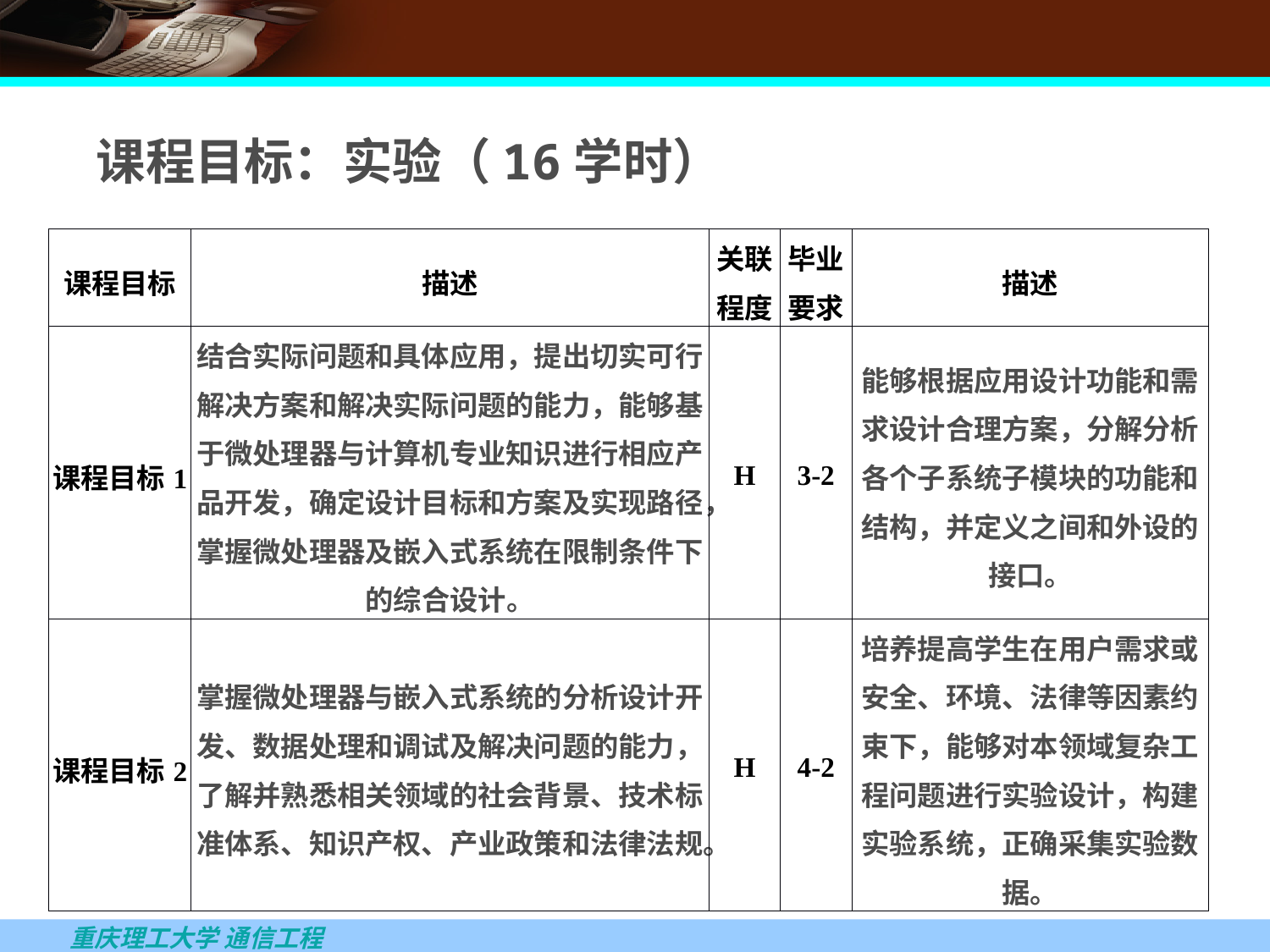

课程目标：实验（16学时）
| 课程目标 | 描述 | 关联程度 | 毕业要求 | 描述 |
| --- | --- | --- | --- | --- |
| 课程目标1 | 结合实际问题和具体应用，提出切实可行解决方案和解决实际问题的能力，能够基于微处理器与计算机专业知识进行相应产品开发，确定设计目标和方案及实现路径，掌握微处理器及嵌入式系统在限制条件下的综合设计。 | H | 3-2 | 能够根据应用设计功能和需求设计合理方案，分解分析各个子系统子模块的功能和结构，并定义之间和外设的接口。 |
| 课程目标2 | 掌握微处理器与嵌入式系统的分析设计开发、数据处理和调试及解决问题的能力，了解并熟悉相关领域的社会背景、技术标准体系、知识产权、产业政策和法律法规。 | H | 4-2 | 培养提高学生在用户需求或安全、环境、法律等因素约束下，能够对本领域复杂工程问题进行实验设计，构建实验系统，正确采集实验数据。 |